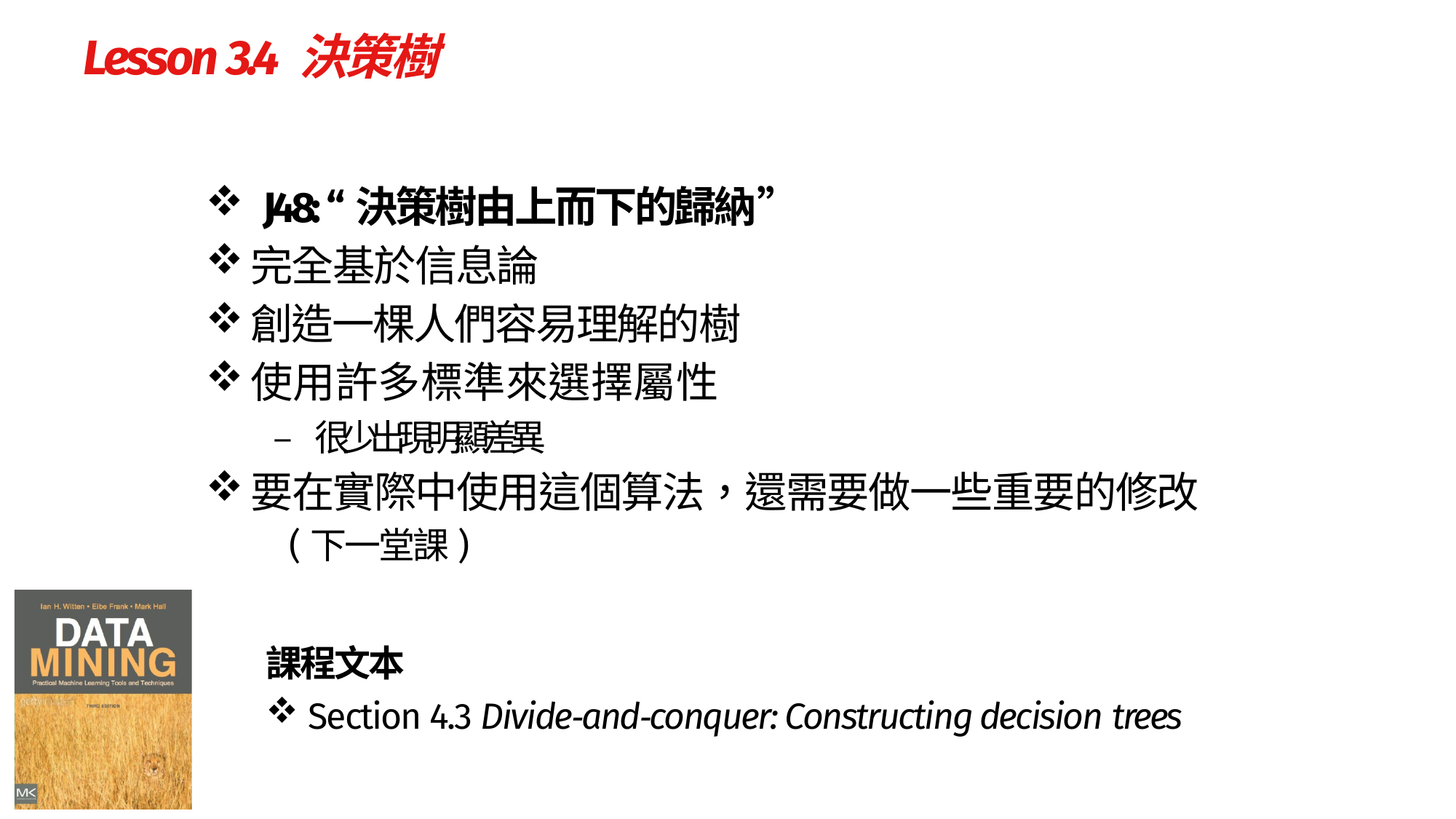

# Lesson 3.4 決策樹
J48: “決策樹由上而下的歸納”
完全基於信息論
創造一棵人們容易理解的樹
使用許多標準來選擇屬性
– 很少出現明顯差異
要在實際中使用這個算法，還需要做一些重要的修改
(下一堂課)

課程文本
Section 4.3 Divide‐and‐conquer: Constructing decision trees